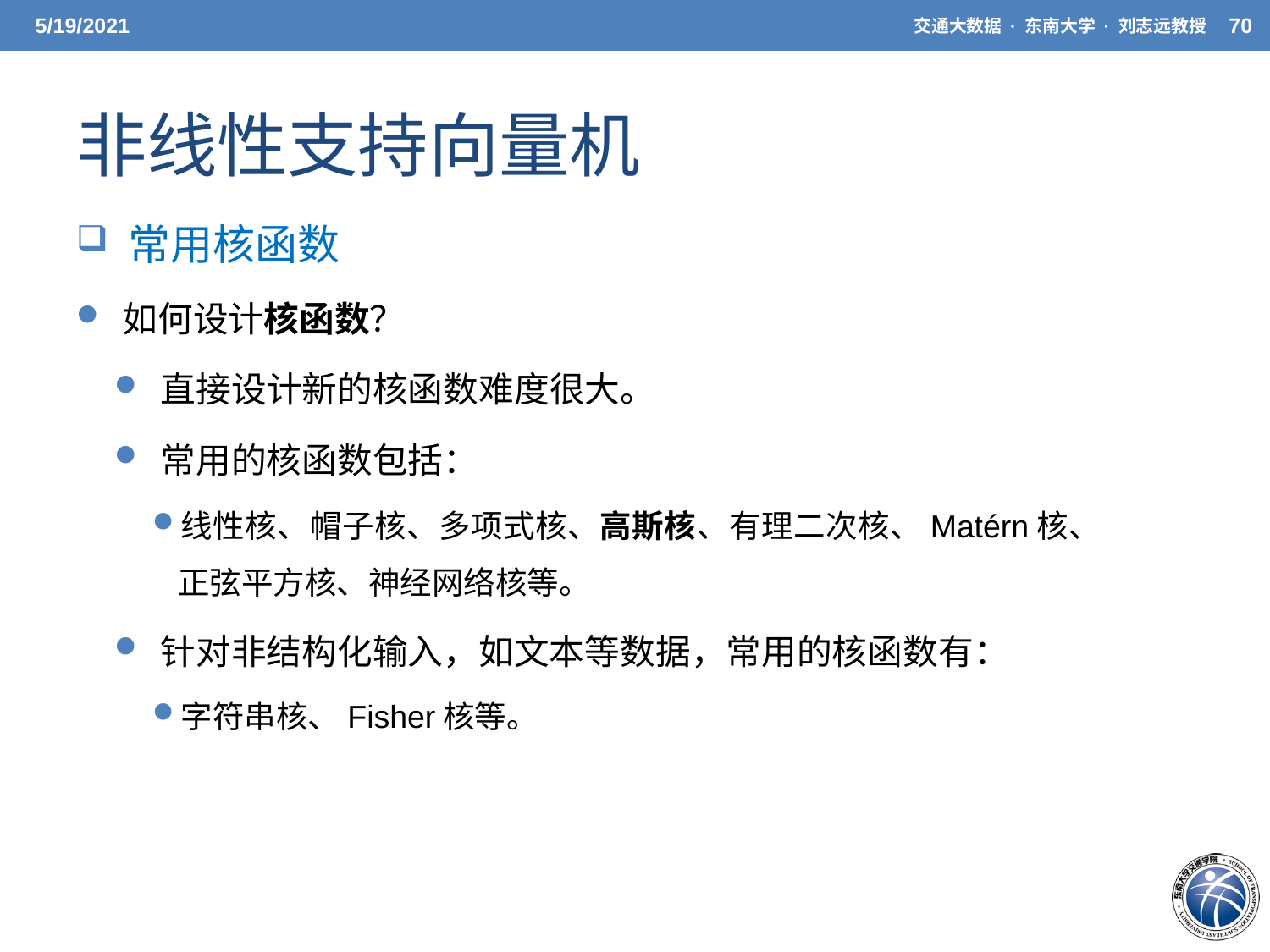

5/19/2021
交通大数据 · 东南大学 · 刘志远教授
70
# 非线性支持向量机
 常用核函数
 如何设计核函数？
 直接设计新的核函数难度很大。
 常用的核函数包括：
线性核、帽子核、多项式核、高斯核、有理二次核、Matérn核、正弦平方核、神经网络核等。
 针对非结构化输入，如文本等数据，常用的核函数有：
字符串核、Fisher核等。